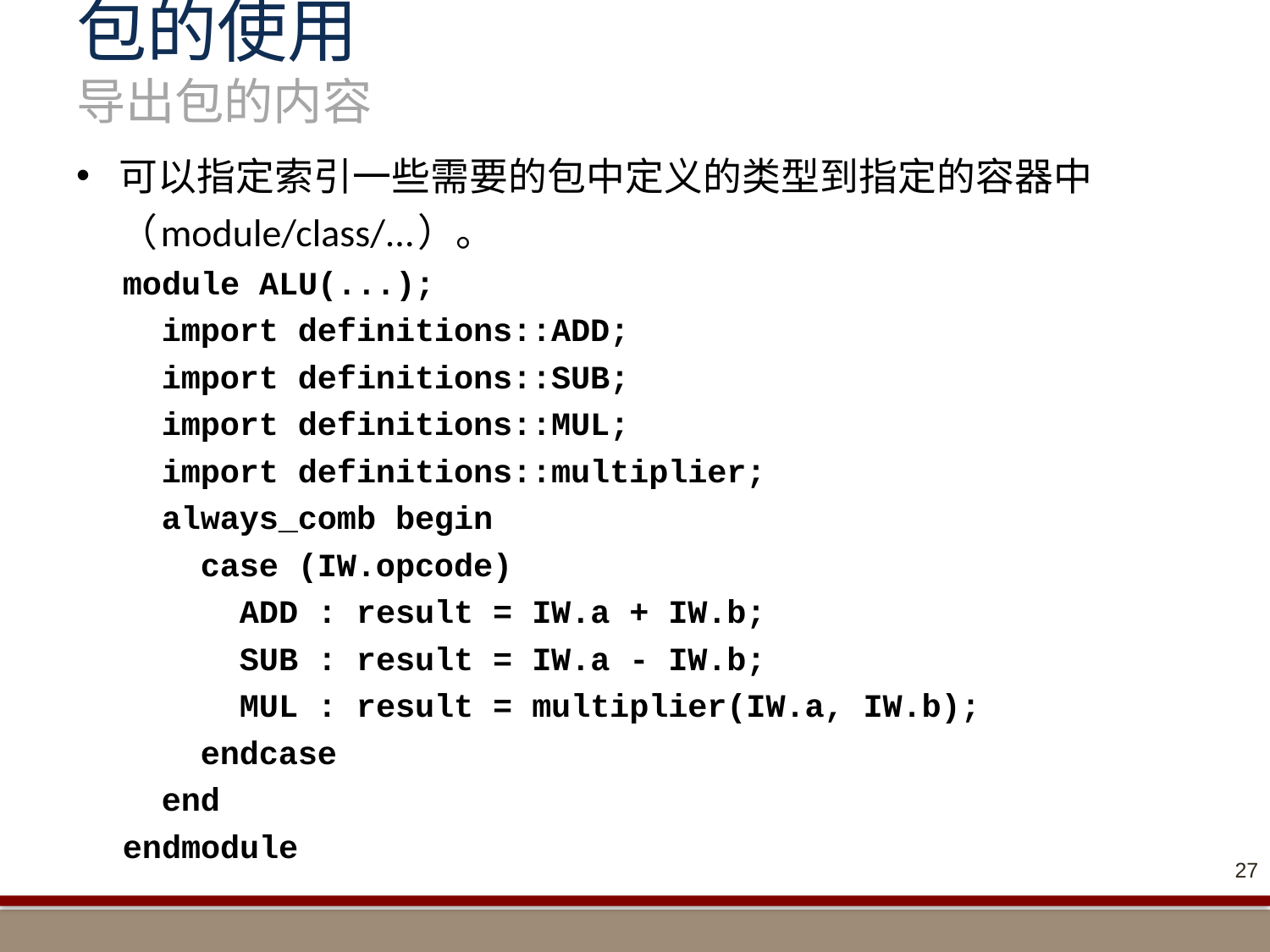

# 包的使用 导出包的内容
可以指定索引一些需要的包中定义的类型到指定的容器中（module/class/...）。
module ALU(...);
  import definitions::ADD;
  import definitions::SUB;
  import definitions::MUL;
  import definitions::multiplier;
  always_comb begin
    case (IW.opcode)
      ADD : result = IW.a + IW.b;
      SUB : result = IW.a - IW.b;
      MUL : result = multiplier(IW.a, IW.b);
    endcase
  end
endmodule
27